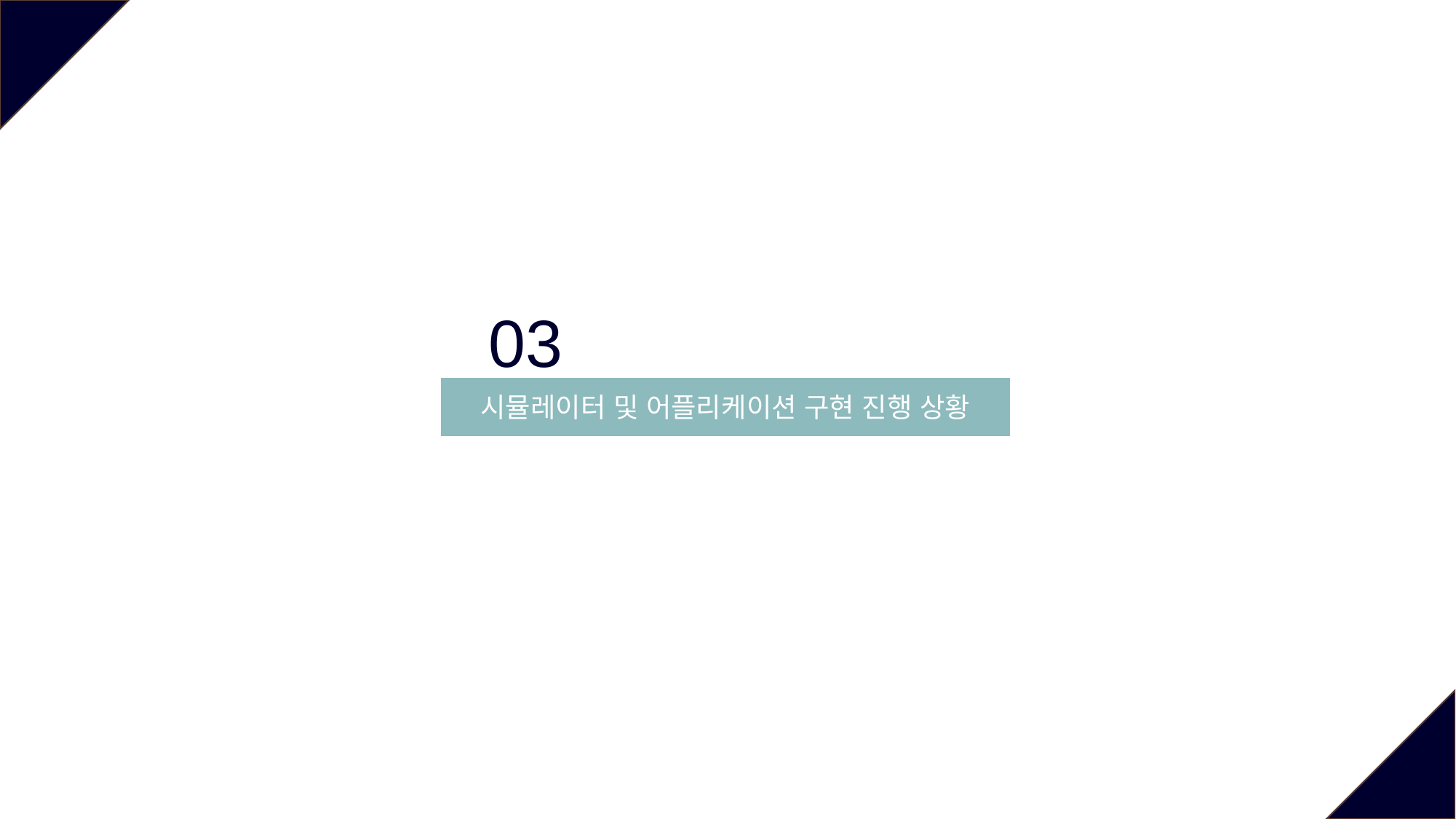

03
시뮬레이터 및 어플리케이션 구현 진행 상황